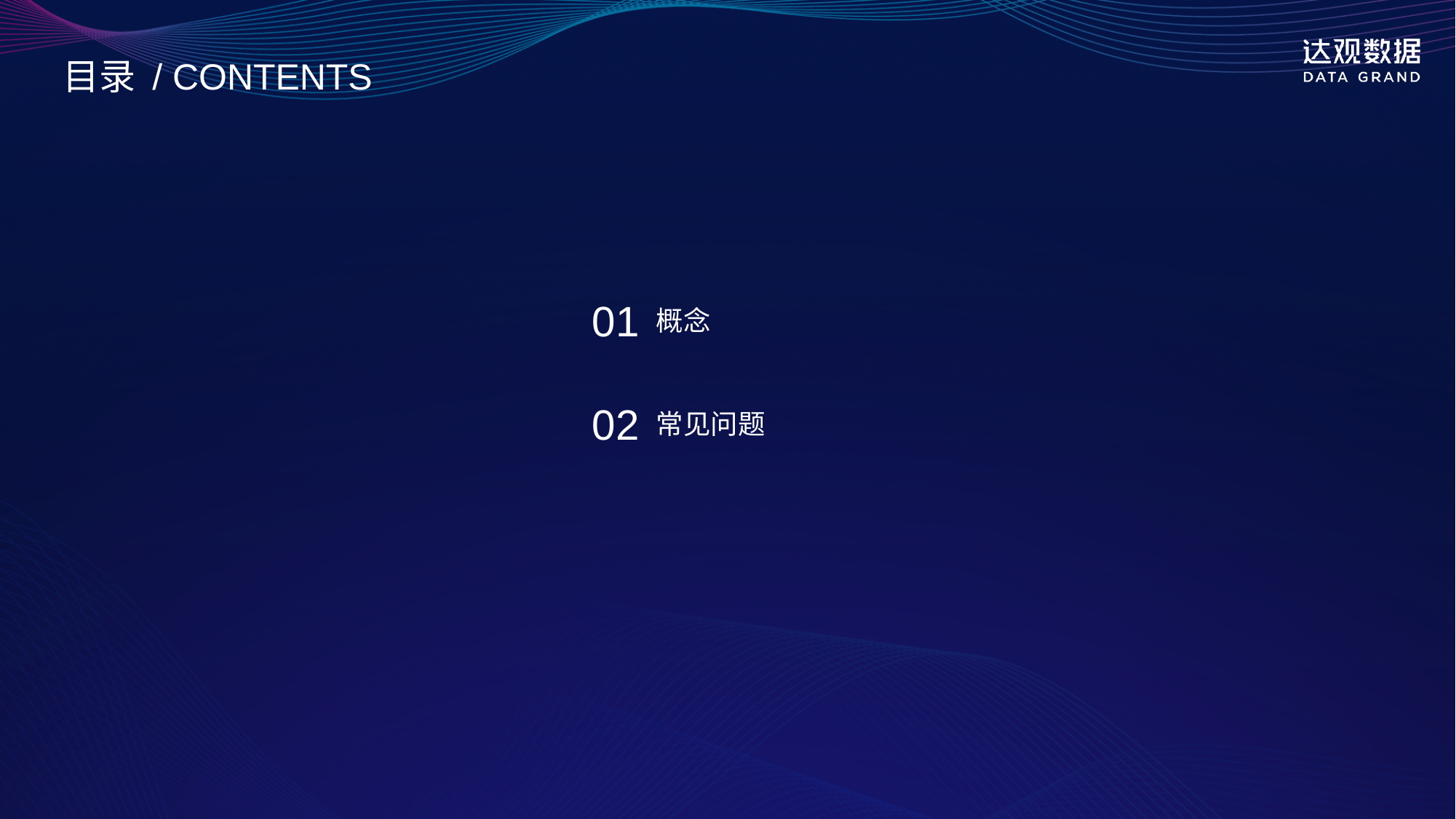

目录 / CONTENTS
01
概念
02
常见问题